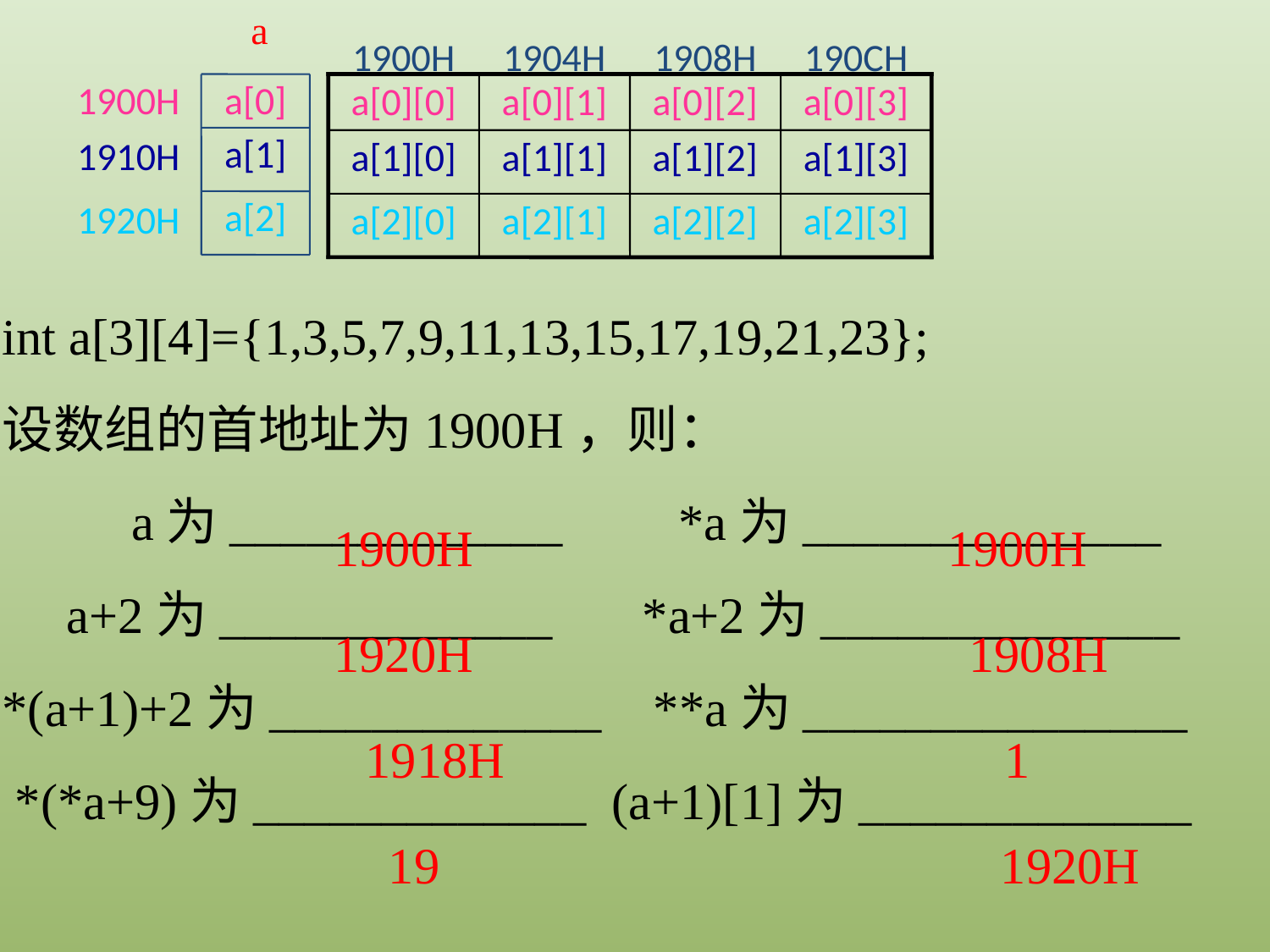

a
1900H

1904H

1908H

190CH

1900H

a[0]

a[0][0]

a[0][1]

a[0][2]

a[0][3]

a[1]

1910H

a[1][0]

a[1][1]
a[1][2]
a[1][3]
a[2]

1920H

a[2][0]

a[2][1]
a[2][2]
a[2][3]

int a[3][4]={1,3,5,7,9,11,13,15,17,19,21,23};
设数组的首地址为1900H，则：
          a为_____________         *a为______________
     a+2为_____________       *a+2为______________
*(a+1)+2为_____________    **a为_______________
 *(*a+9)为_____________  (a+1)[1]为_____________
1900H
1900H
1920H
1908H
1918H
1
19
1920H
464